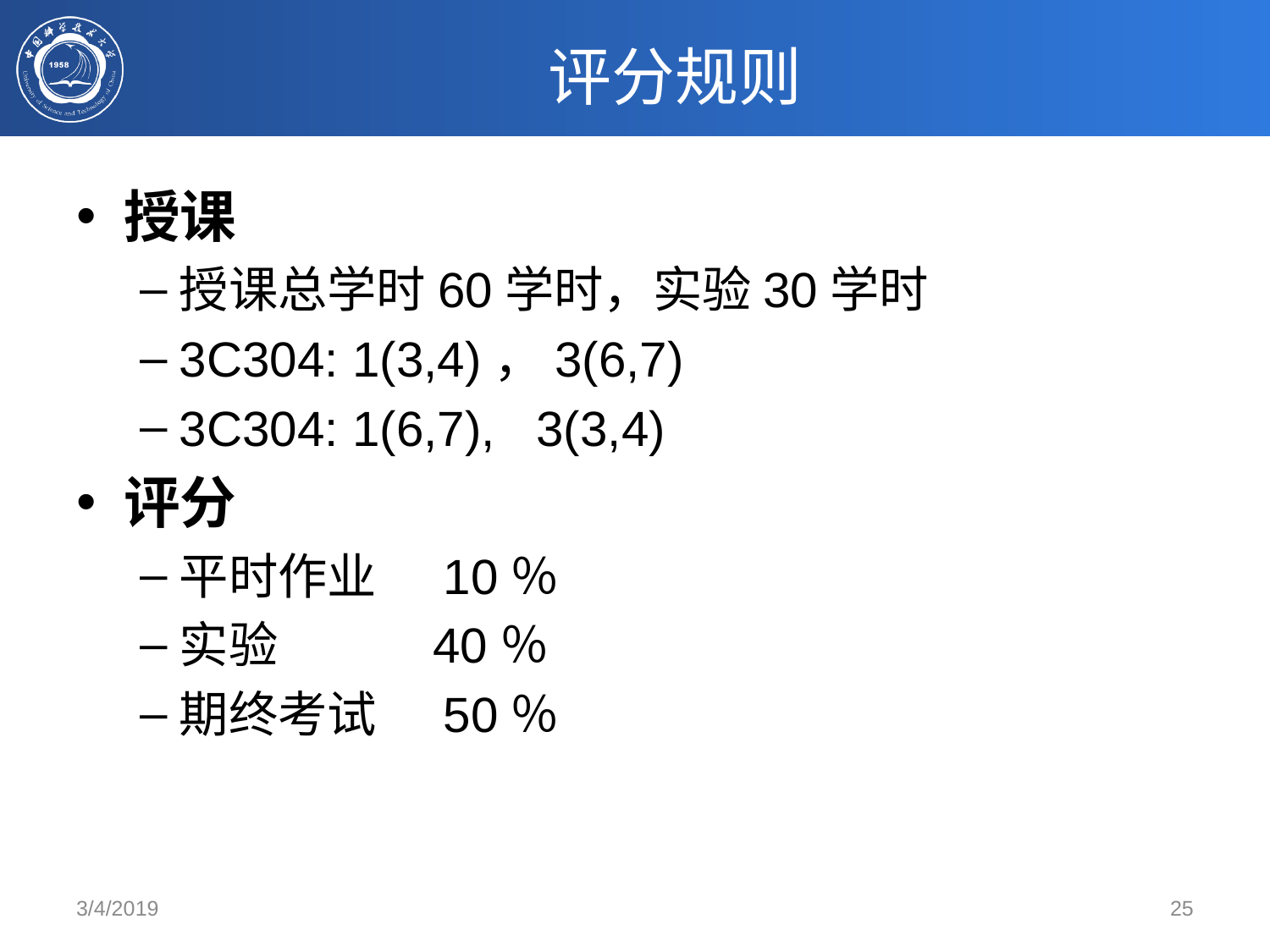

# 评分规则
授课
授课总学时60学时，实验30学时
3C304: 1(3,4)，3(6,7)
3C304: 1(6,7),   3(3,4)
评分
平时作业     10％
实验             40％
期终考试     50％
3/4/2019
25